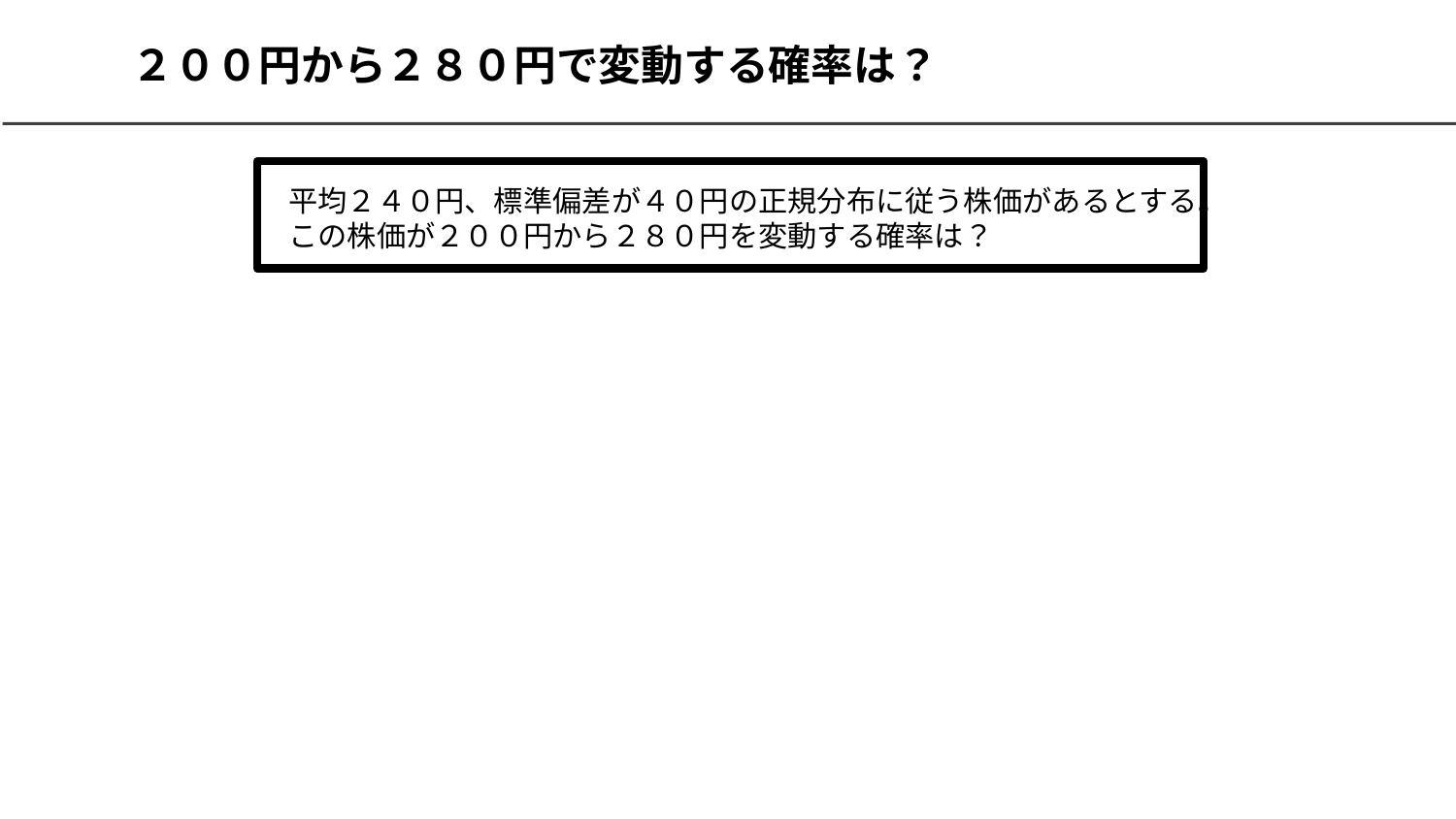

２００円から２８０円で変動する確率は？
# 平均２４０円、標準偏差が４０円の正規分布に従う株価があるとする。 この株価が２００円から２８０円を変動する確率は？